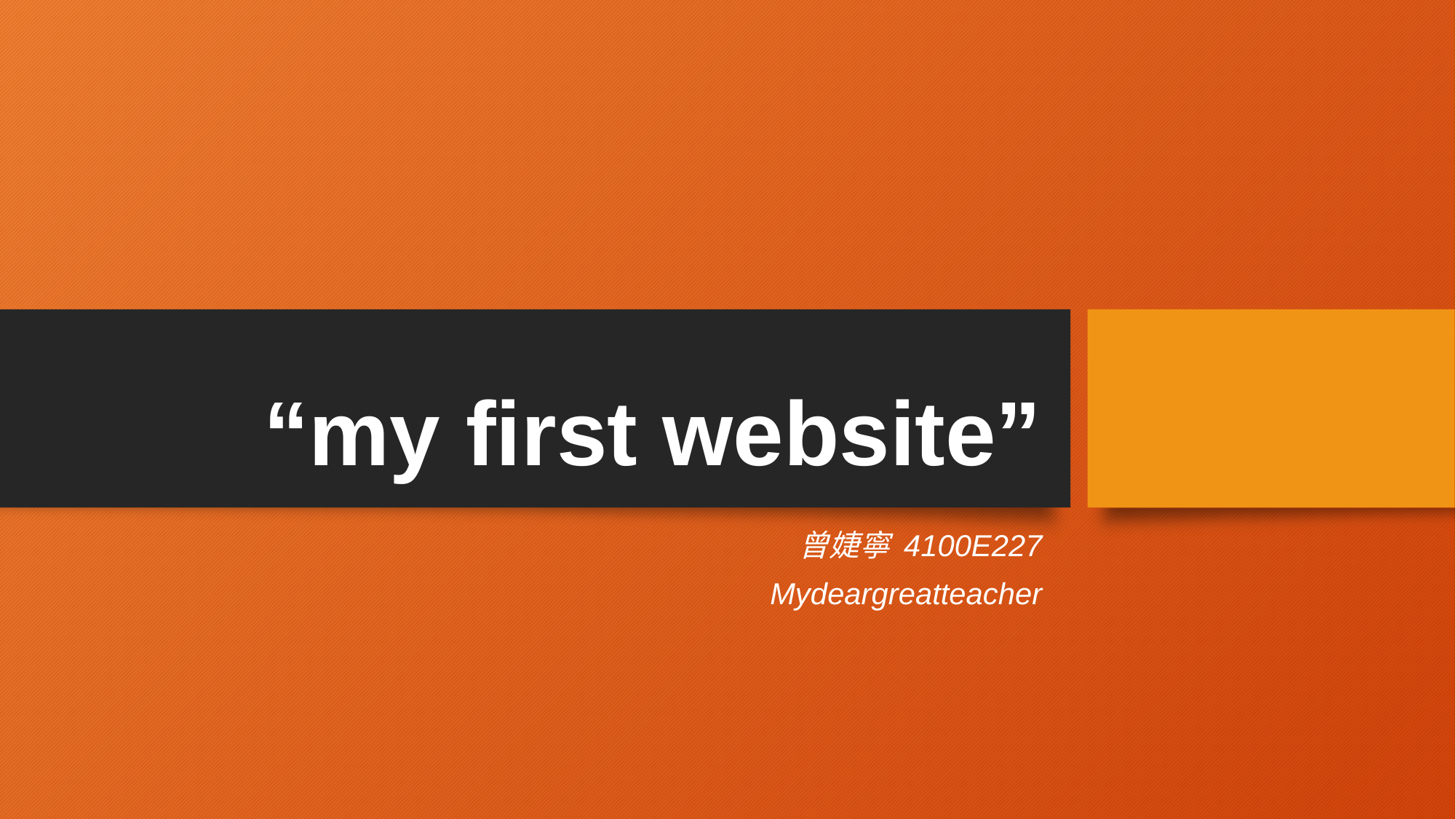

# “my first website”
曾婕寧 4100E227
Mydeargreatteacher